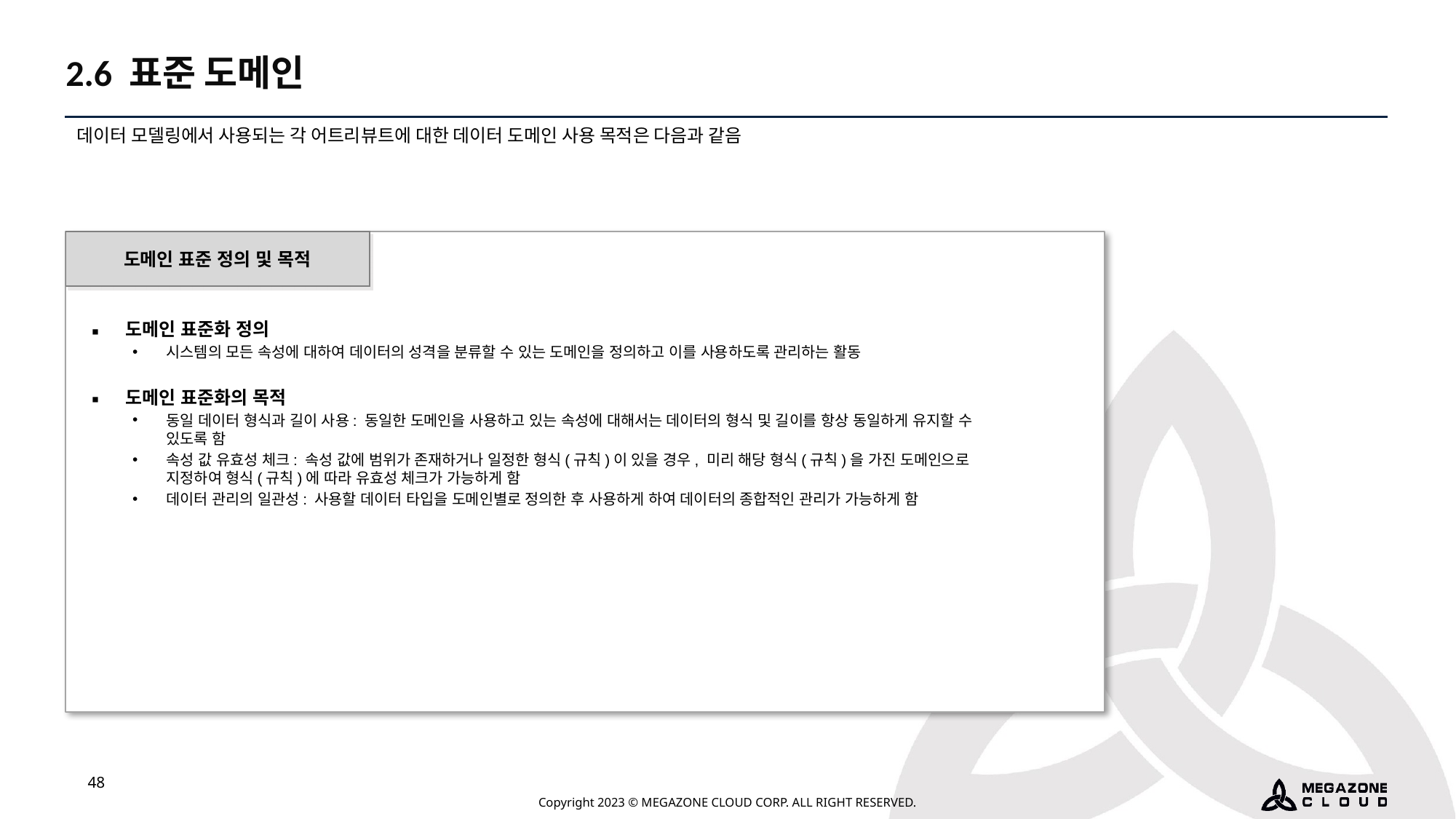

2.6 표준 도메인
데이터 모델링에서 사용되는 각 어트리뷰트에 대한 데이터 도메인 사용 목적은 다음과 같음

도메인 표준 정의 및 목적
도메인 표준화 정의
시스템의 모든 속성에 대하여 데이터의 성격을 분류할 수 있는 도메인을 정의하고 이를 사용하도록 관리하는 활동

도메인 표준화의 목적
동일 데이터 형식과 길이 사용: 동일한 도메인을 사용하고 있는 속성에 대해서는 데이터의 형식 및 길이를 항상 동일하게 유지할 수 있도록 함
속성 값 유효성 체크: 속성 값에 범위가 존재하거나 일정한 형식(규칙)이 있을 경우, 미리 해당 형식(규칙)을 가진 도메인으로 지정하여 형식(규칙)에 따라 유효성 체크가 가능하게 함
데이터 관리의 일관성: 사용할 데이터 타입을 도메인별로 정의한 후 사용하게 하여 데이터의 종합적인 관리가 가능하게 함